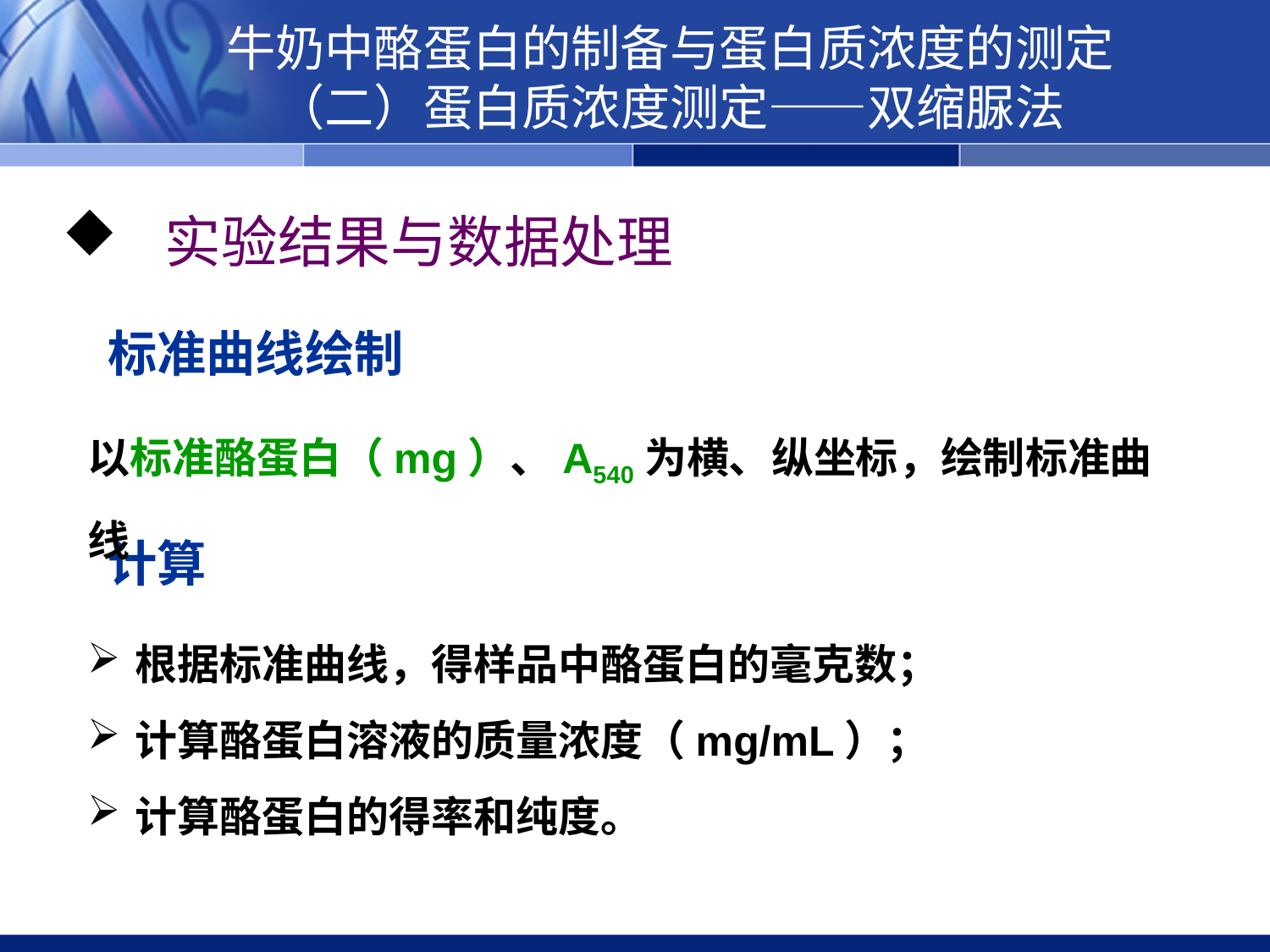

牛奶中酪蛋白的制备与蛋白质浓度的测定
（二）蛋白质浓度测定——双缩脲法
  实验结果与数据处理
标准曲线绘制
以标准酪蛋白（mg）、A540为横、纵坐标，绘制标准曲线
计算
根据标准曲线，得样品中酪蛋白的毫克数；
计算酪蛋白溶液的质量浓度（mg/mL）；
计算酪蛋白的得率和纯度。